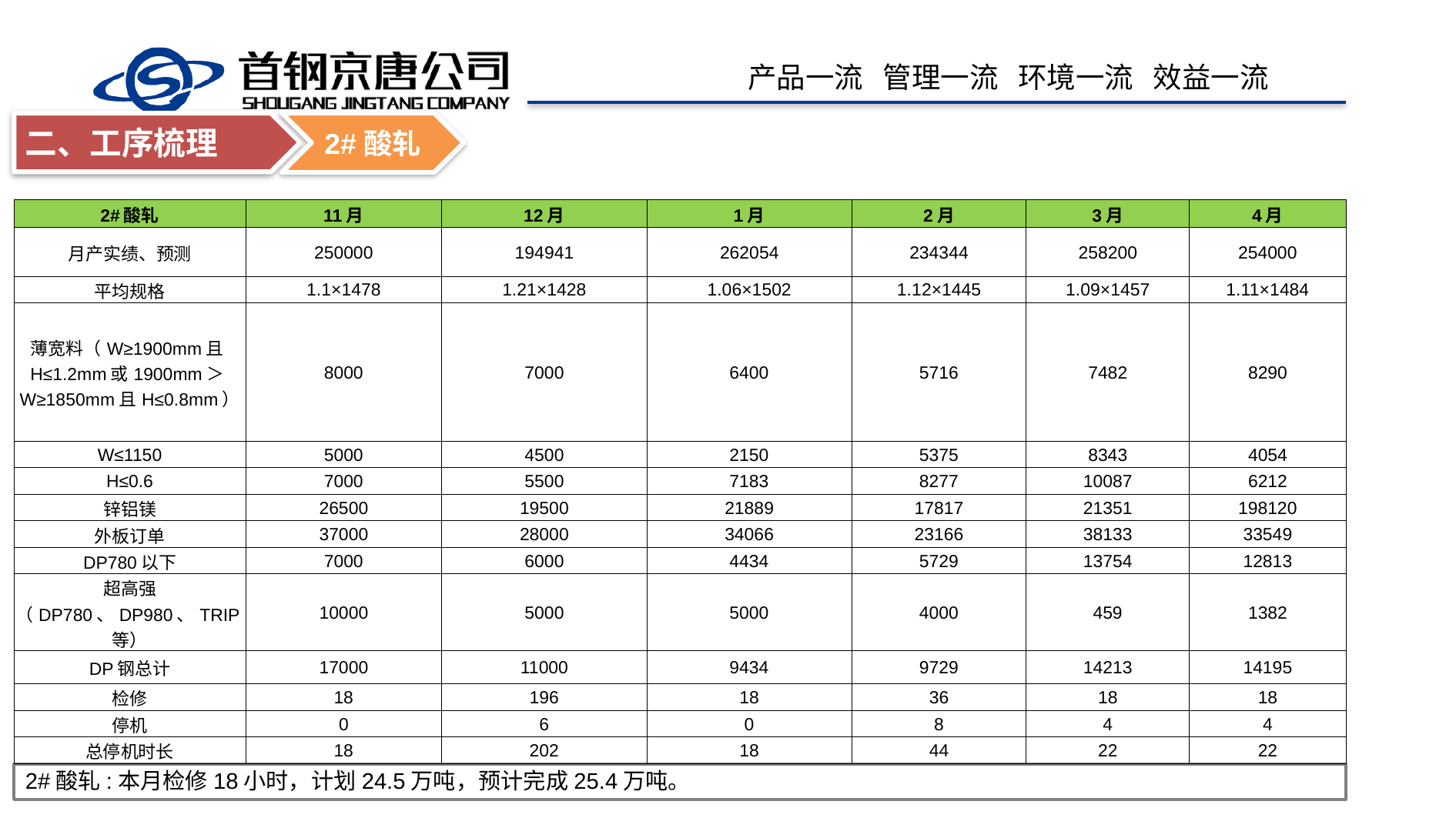

2#酸轧
二、工序梳理
| 2#酸轧 | 11月 | 12月 | 1月 | 2月 | 3月 | 4月 |
| --- | --- | --- | --- | --- | --- | --- |
| 月产实绩、预测 | 250000 | 194941 | 262054 | 234344 | 258200 | 254000 |
| 平均规格 | 1.1×1478 | 1.21×1428 | 1.06×1502 | 1.12×1445 | 1.09×1457 | 1.11×1484 |
| 薄宽料（W≥1900mm且H≤1.2mm或1900mm＞W≥1850mm且H≤0.8mm） | 8000 | 7000 | 6400 | 5716 | 7482 | 8290 |
| W≤1150 | 5000 | 4500 | 2150 | 5375 | 8343 | 4054 |
| H≤0.6 | 7000 | 5500 | 7183 | 8277 | 10087 | 6212 |
| 锌铝镁 | 26500 | 19500 | 21889 | 17817 | 21351 | 198120 |
| 外板订单 | 37000 | 28000 | 34066 | 23166 | 38133 | 33549 |
| DP780以下 | 7000 | 6000 | 4434 | 5729 | 13754 | 12813 |
| 超高强（DP780、DP980、TRIP等） | 10000 | 5000 | 5000 | 4000 | 459 | 1382 |
| DP钢总计 | 17000 | 11000 | 9434 | 9729 | 14213 | 14195 |
| 检修 | 18 | 196 | 18 | 36 | 18 | 18 |
| 停机 | 0 | 6 | 0 | 8 | 4 | 4 |
| 总停机时长 | 18 | 202 | 18 | 44 | 22 | 22 |
2#酸轧:本月检修18小时，计划24.5万吨，预计完成25.4万吨。